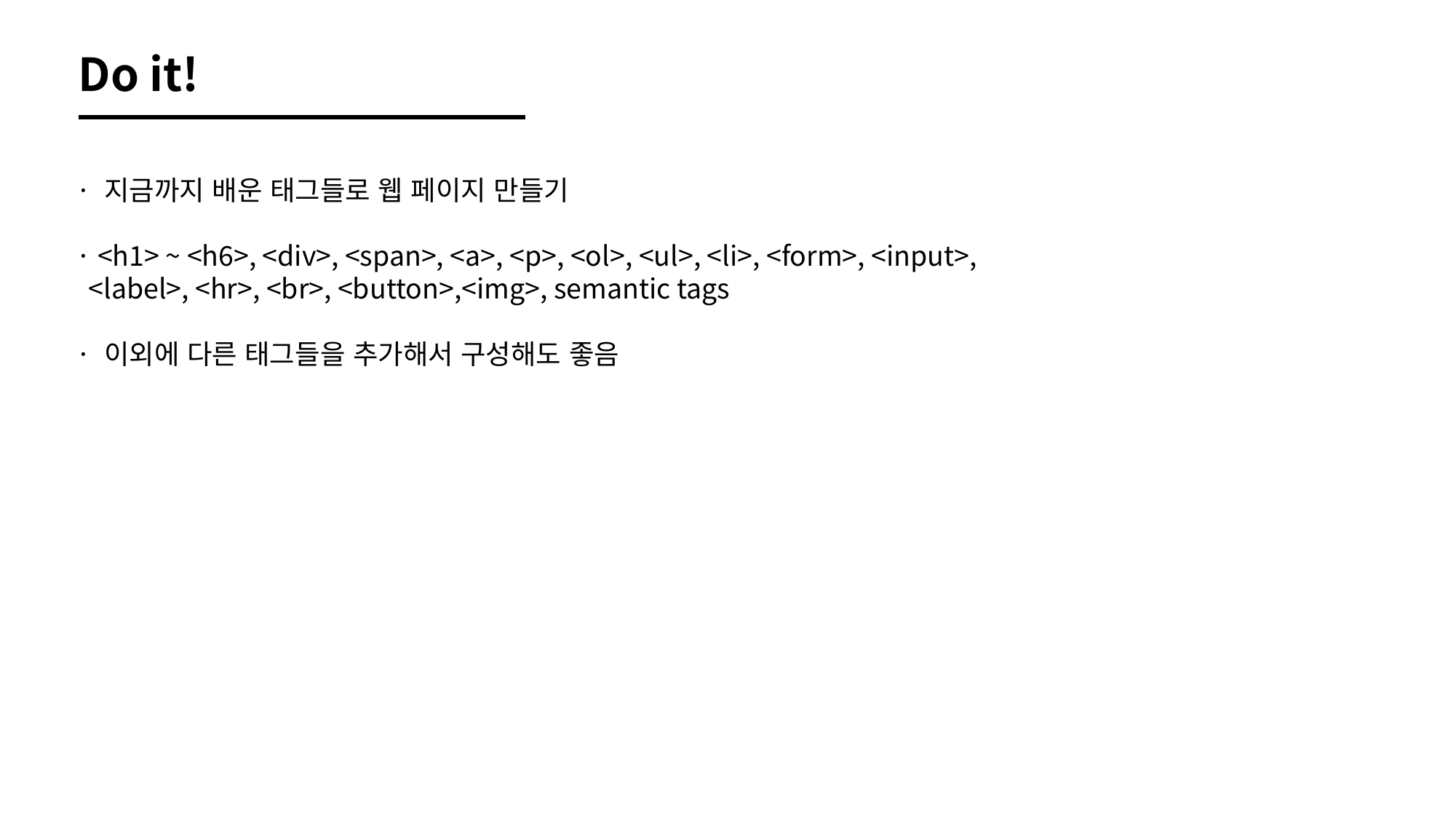

Do it!
· 지금까지 배운 태그들로 웹 페이지 만들기

· <h1> ~ <h6>, <div>, <span>, <a>, <p>, <ol>, <ul>, <li>, <form>, <input>,
  <label>, <hr>, <br>, <button>,<img>, semantic tags

· 이외에 다른 태그들을 추가해서 구성해도 좋음